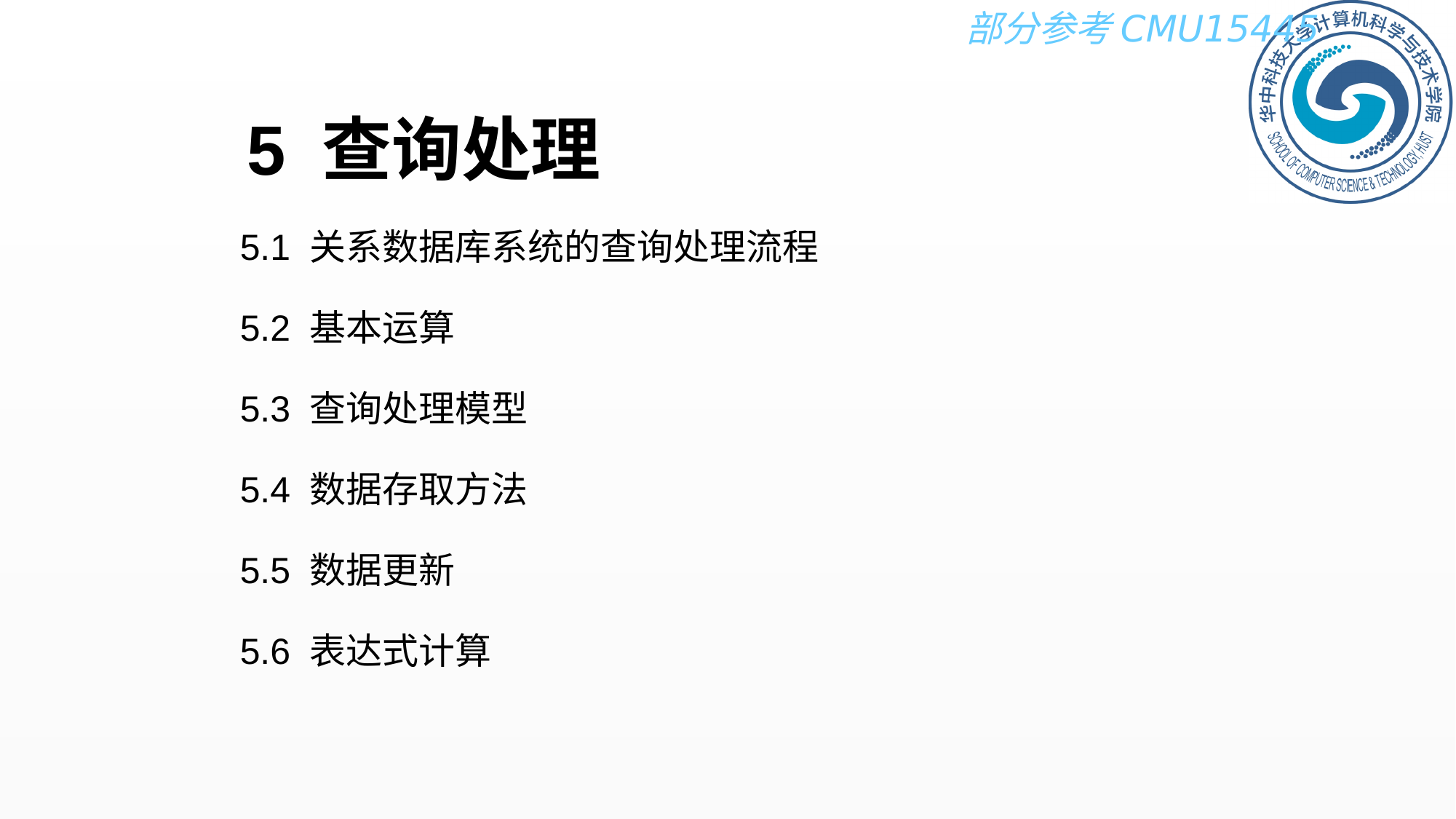

# 5 查询处理
5.1 关系数据库系统的查询处理流程
5.2 基本运算
5.3 查询处理模型
5.4 数据存取方法
5.5 数据更新
5.6 表达式计算

126